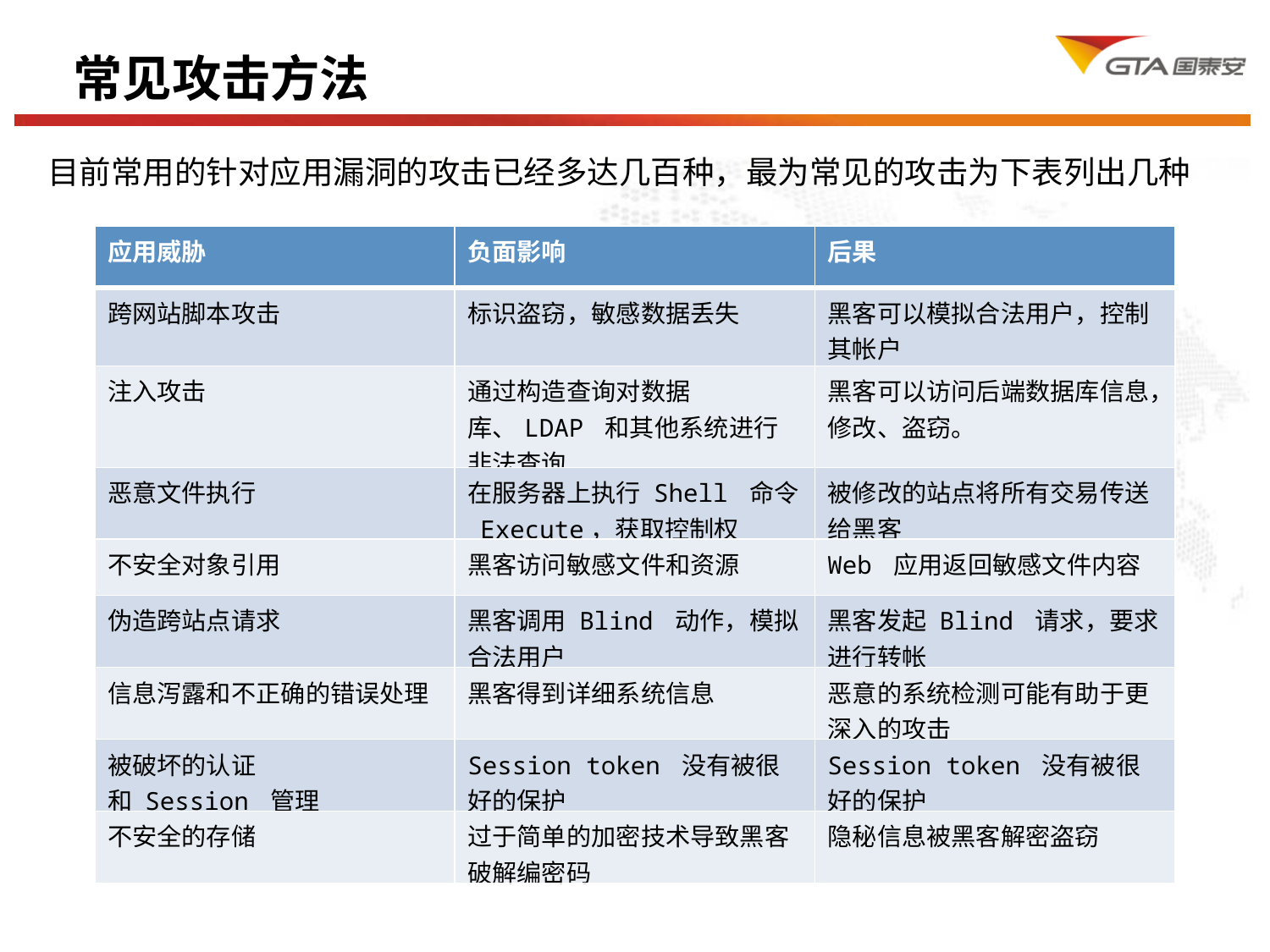

四、工作规划和展望
常见攻击方法工作规划和展望
目前常用的针对应用漏洞的攻击已经多达几百种，最为常见的攻击为下表列出几种

| 应用威胁 | 负面影响 | 后果 |
| --- | --- | --- |
| 跨网站脚本攻击 | 标识盗窃，敏感数据丢失 | 黑客可以模拟合法用户，控制其帐户 |
| 注入攻击 | 通过构造查询对数据库、LDAP 和其他系统进行非法查询 | 黑客可以访问后端数据库信息，修改、盗窃。 |
| 恶意文件执行 | 在服务器上执行 Shell 命令 Execute，获取控制权 | 被修改的站点将所有交易传送给黑客 |
| 不安全对象引用 | 黑客访问敏感文件和资源 | Web 应用返回敏感文件内容 |
| 伪造跨站点请求 | 黑客调用 Blind 动作，模拟合法用户 | 黑客发起 Blind 请求，要求进行转帐 |
| 信息泻露和不正确的错误处理 | 黑客得到详细系统信息 | 恶意的系统检测可能有助于更深入的攻击 |
| 被破坏的认证和 Session 管理 | Session token 没有被很好的保护 | Session token 没有被很好的保护 |
| 不安全的存储 | 过于简单的加密技术导致黑客破解编密码 | 隐秘信息被黑客解密盗窃 |